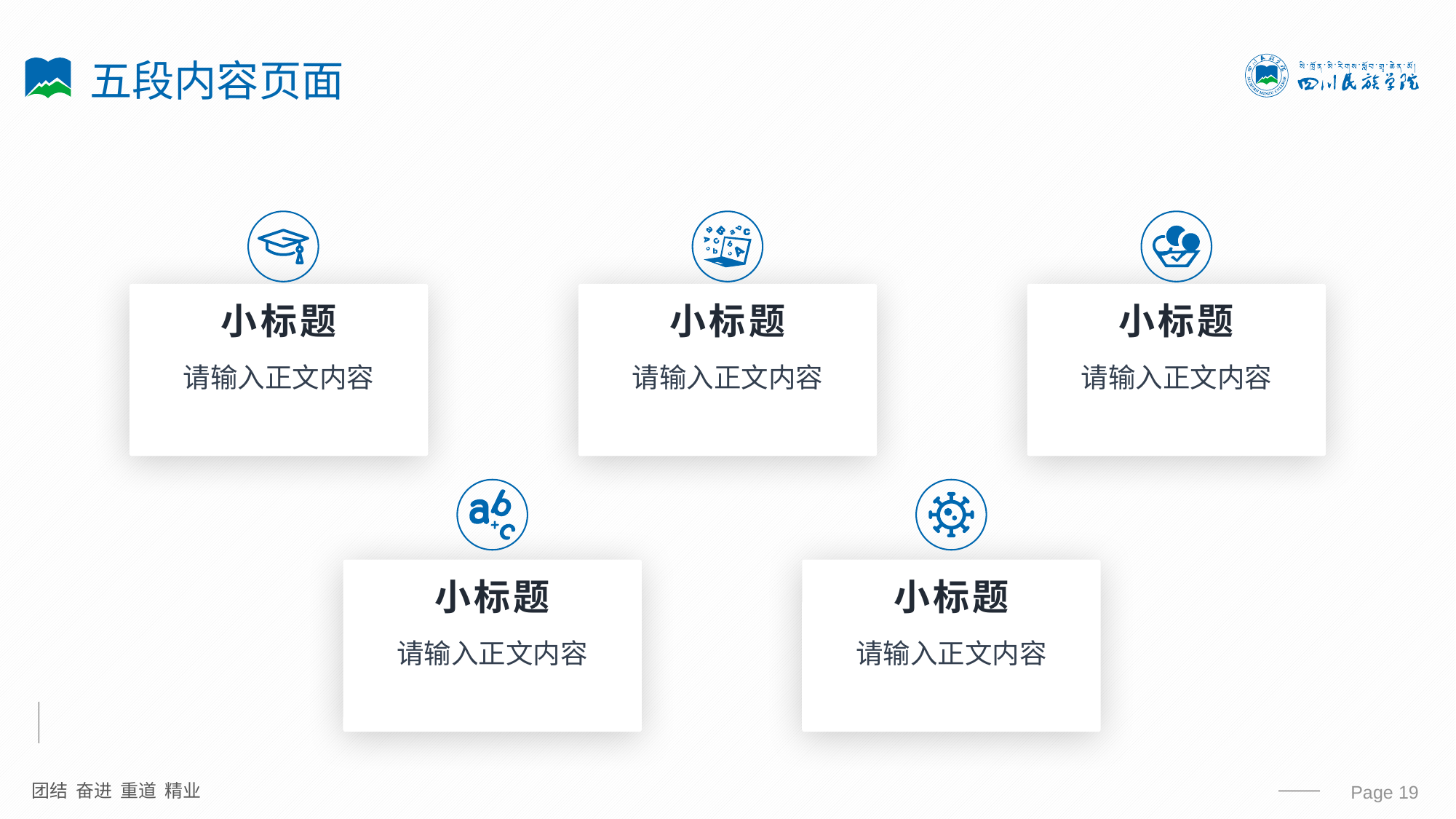

# 五段内容页面

小标题
请输入正文内容

小标题
请输入正文内容

小标题
请输入正文内容

小标题
请输入正文内容

小标题
请输入正文内容
  Page 19